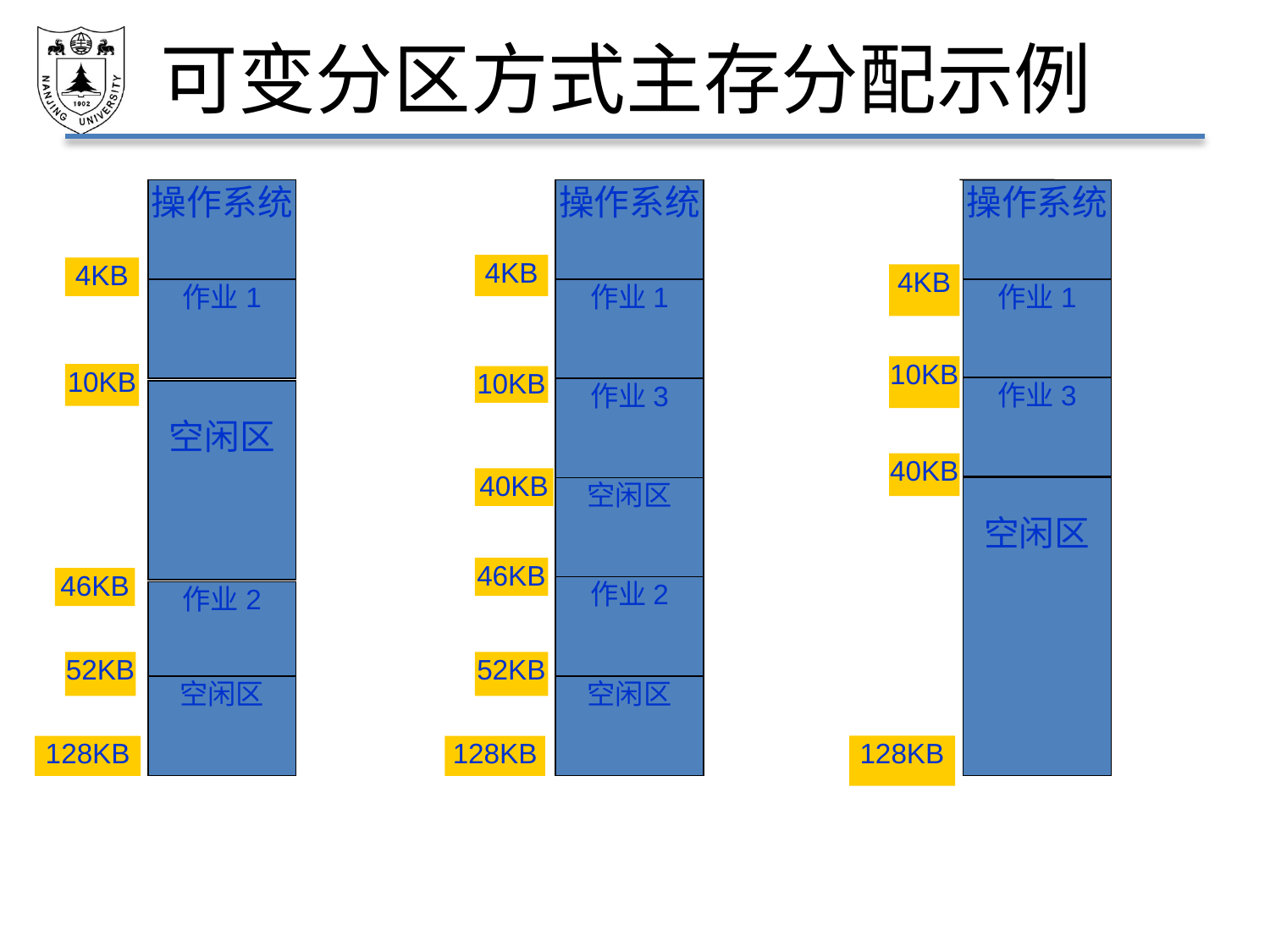

# 可变分区方式主存分配示例
操作系统
操作系统

操作系统
4KB
10KB
40KB
46KB
52KB
128KB
4KB
10KB
46KB
52KB
128KB
4KB
10KB
40KB
128KB
作业1
作业1
作业1
作业3
作业3

空闲区
空闲区

空闲区
作业2
作业2
空闲区
空闲区